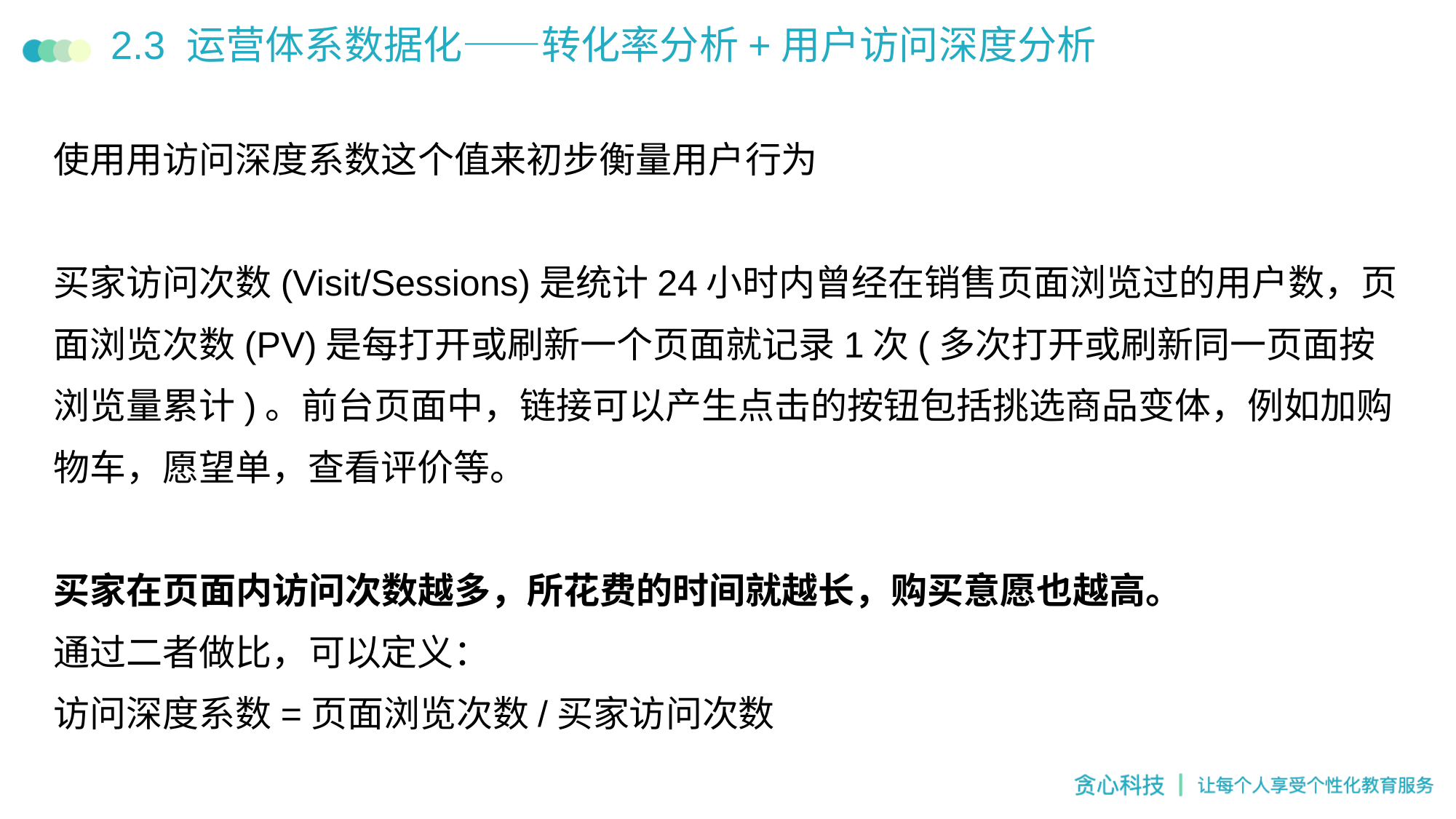

# 2.3 运营体系数据化——转化率分析+用户访问深度分析
使用用访问深度系数这个值来初步衡量用户行为

买家访问次数(Visit/Sessions)是统计24小时内曾经在销售页面浏览过的用户数，页面浏览次数(PV)是每打开或刷新一个页面就记录1次(多次打开或刷新同一页面按浏览量累计)。前台页面中，链接可以产生点击的按钮包括挑选商品变体，例如加购物车，愿望单，查看评价等。

买家在页面内访问次数越多，所花费的时间就越长，购买意愿也越高。
通过二者做比，可以定义：
访问深度系数=页面浏览次数/买家访问次数